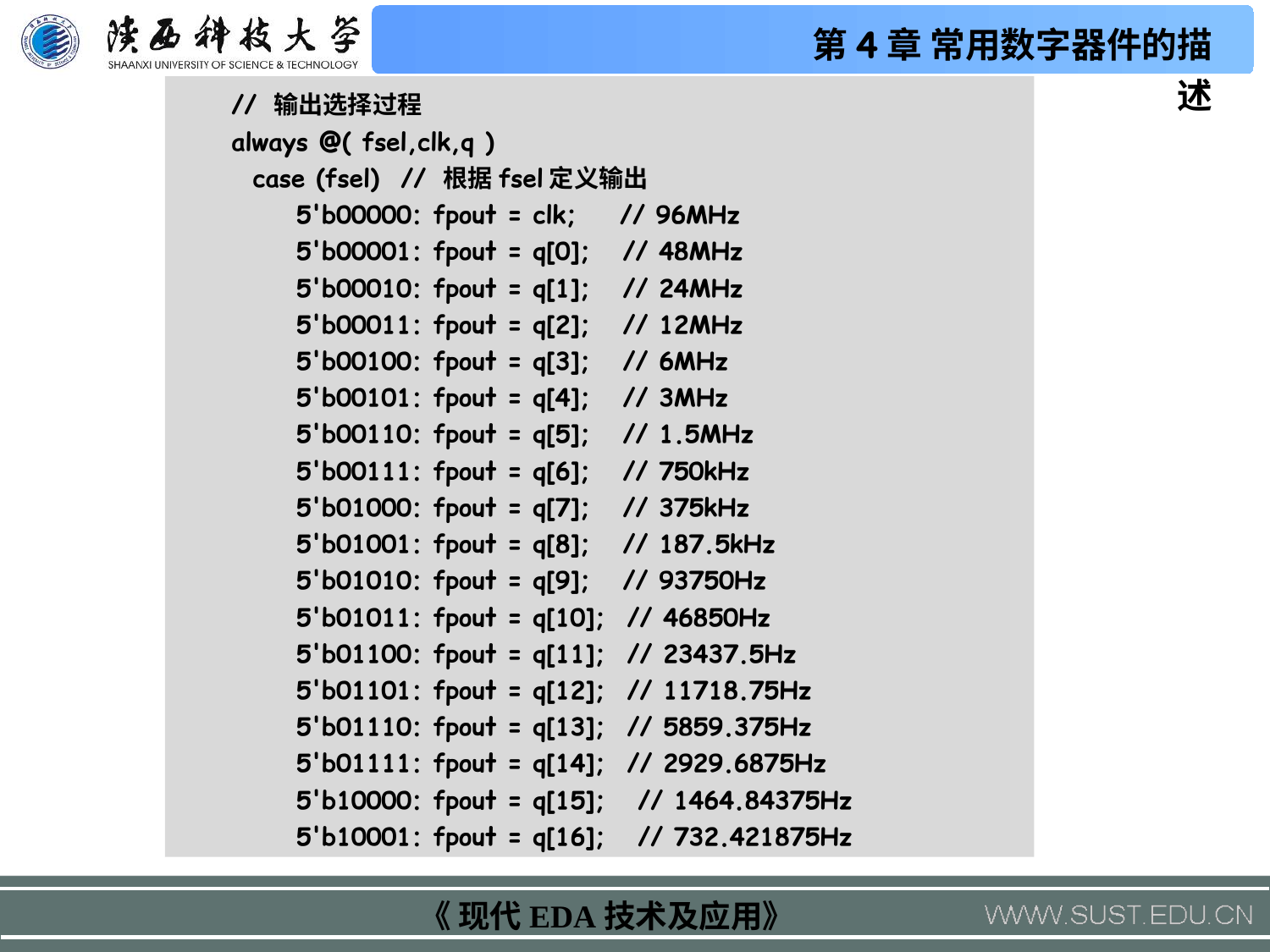

// 输出选择过程
     always @( fsel,clk,q )
       case (fsel)  // 根据fsel定义输出
           5'b00000: fpout = clk;    // 96MHz
           5'b00001: fpout = q[0];   // 48MHz
           5'b00010: fpout = q[1];   // 24MHz
           5'b00011: fpout = q[2];   // 12MHz
           5'b00100: fpout = q[3];   // 6MHz
           5'b00101: fpout = q[4];   // 3MHz
           5'b00110: fpout = q[5];   // 1.5MHz
           5'b00111: fpout = q[6];   // 750kHz
           5'b01000: fpout = q[7];   // 375kHz
           5'b01001: fpout = q[8];   // 187.5kHz
           5'b01010: fpout = q[9];   // 93750Hz
           5'b01011: fpout = q[10];  // 46850Hz
           5'b01100: fpout = q[11];  // 23437.5Hz
           5'b01101: fpout = q[12];  // 11718.75Hz
           5'b01110: fpout = q[13];  // 5859.375Hz
           5'b01111: fpout = q[14];  // 2929.6875Hz
           5'b10000: fpout = q[15];   // 1464.84375Hz
           5'b10001: fpout = q[16];   // 732.421875Hz